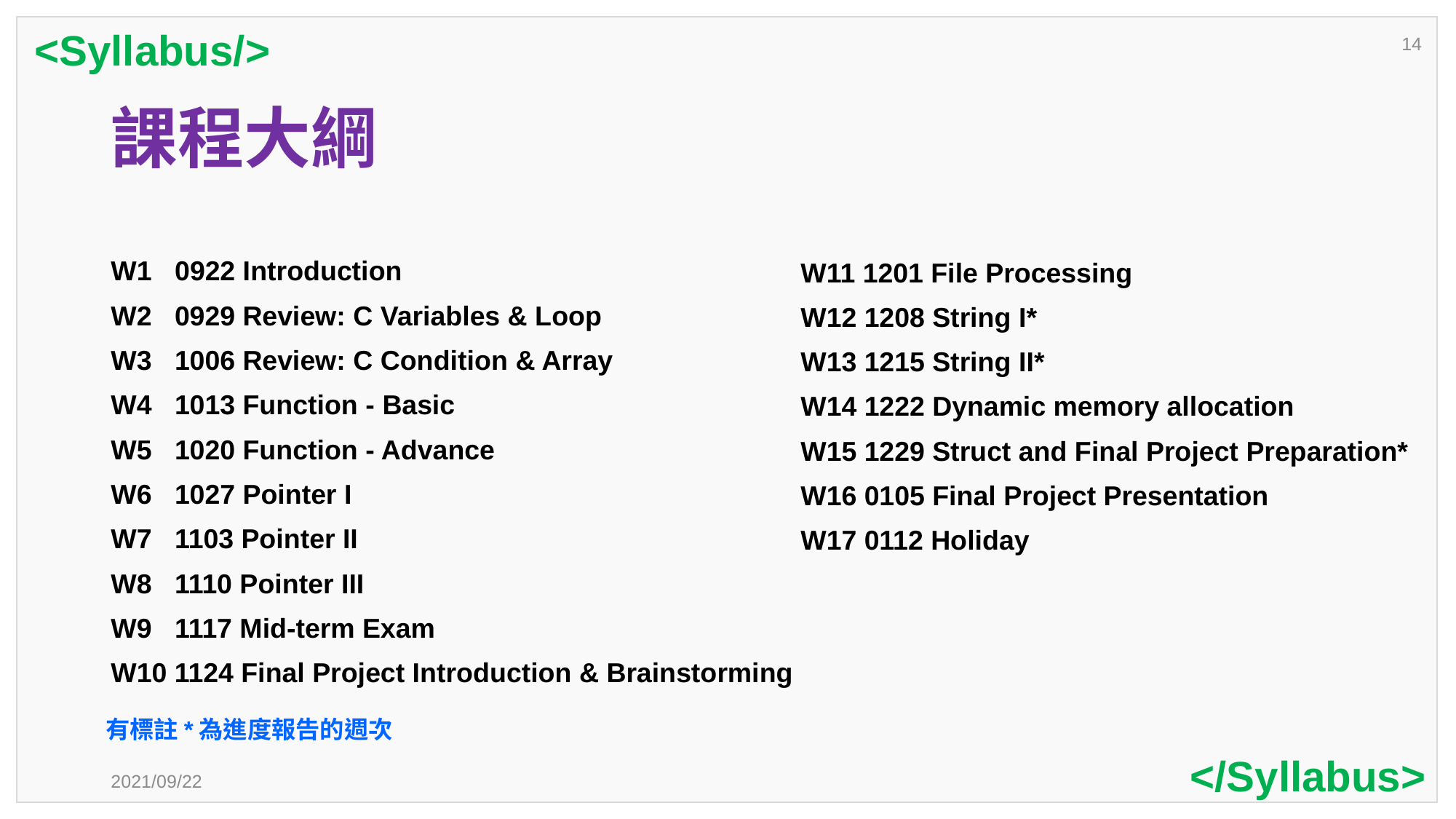

<Syllabus/>
14
# 課程大綱
W1   0922 Introduction
W2   0929 Review: C Variables & Loop
W3   1006 Review: C Condition & Array
W4   1013 Function - Basic
W5   1020 Function - Advance
W6   1027 Pointer I
W7   1103 Pointer II
W8   1110 Pointer III
W9   1117 Mid-term Exam
W10 1124 Final Project Introduction & Brainstorming
W11 1201 File Processing
W12 1208 String I*
W13 1215 String II*
W14 1222 Dynamic memory allocation
W15 1229 Struct and Final Project Preparation*
W16 0105 Final Project Presentation
W17 0112 Holiday

有標註*為進度報告的週次
</Syllabus>
2021/09/22